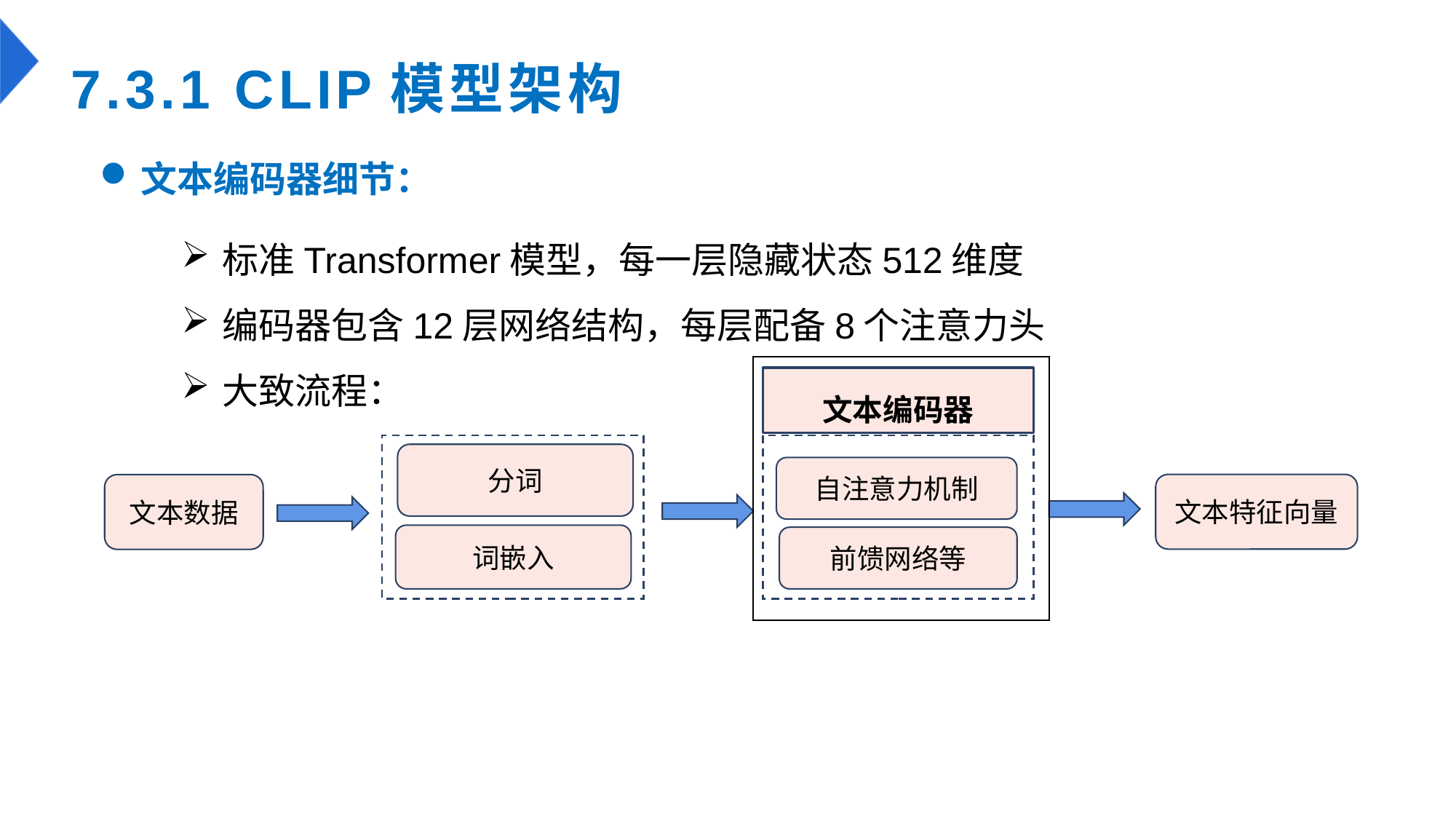

# 7.3.1 CLIP模型架构
文本编码器细节：
标准Transformer模型，每一层隐藏状态512维度
编码器包含12层网络结构，每层配备8个注意力头
大致流程：

文本编码器

分词
自注意力机制
文本特征向量
文本数据

词嵌入
前馈网络等